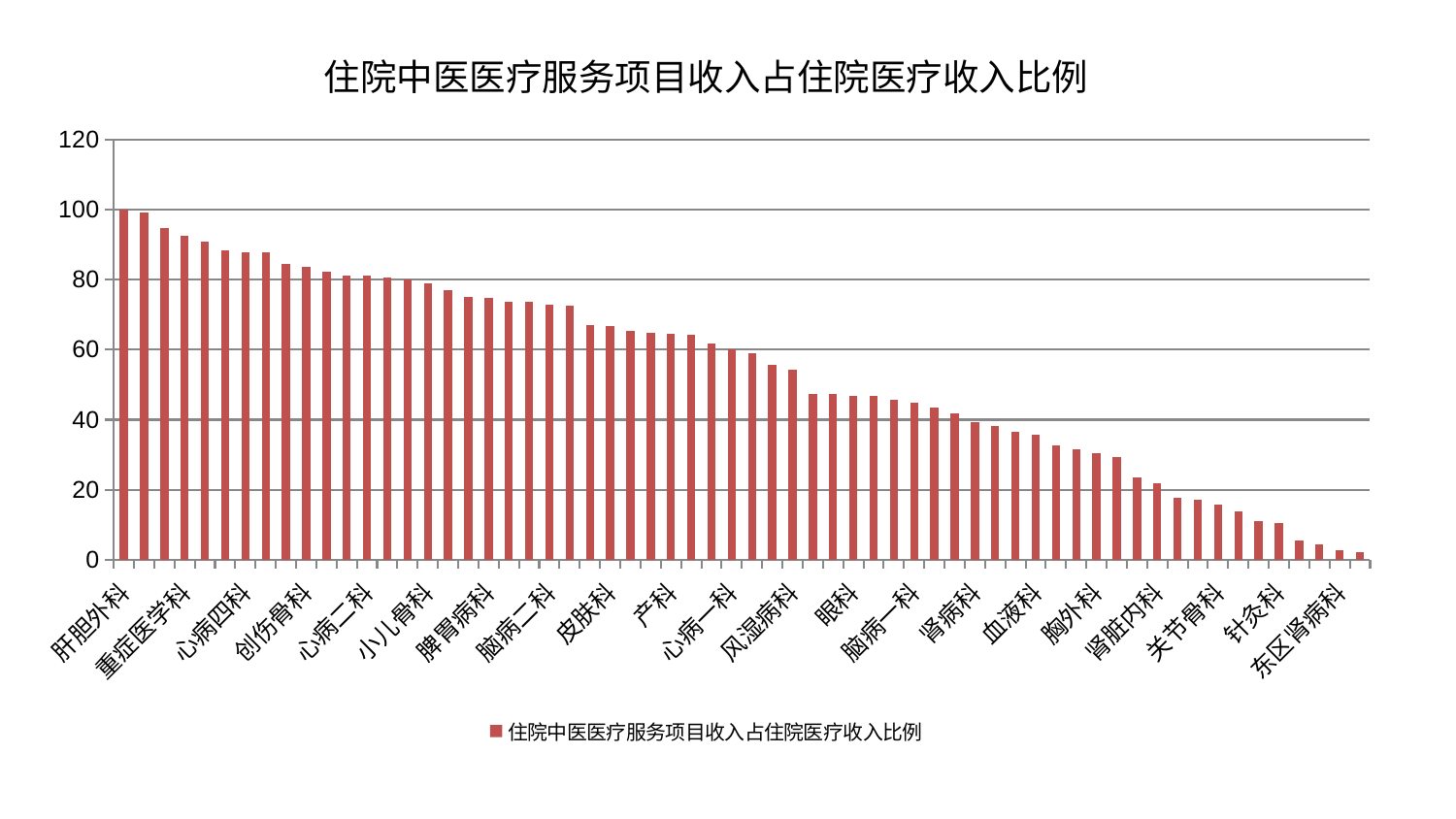

### Chart: 住院中医医疗服务项目收入占住院医疗收入比例

| Category | 住院中医医疗服务项目收入占住院医疗收入比例 |
|---|---|
| 肝胆外科 | 100.0 |
| 妇科 | 99.28648032894377 |
| 老年医学科 | 94.66614218646446 |
| 重症医学科 | 92.58624956376937 |
| 身心医学科 | 90.8473280827783 |
| 脑病三科 | 88.31317077523761 |
| 心病四科 | 87.8134039262758 |
| 西区重症医学科 | 87.75897201045214 |
| 脾胃科消化科合并 | 84.50007954651046 |
| 创伤骨科 | 83.57808624935903 |
| 男科 | 82.18733833169169 |
| 显微骨科 | 81.27134703819613 |
| 心病二科 | 81.12441118139442 |
| 运动损伤骨科 | 80.60670618530565 |
| 普通外科 | 79.94527144433208 |
| 小儿骨科 | 79.0614036866474 |
| 美容皮肤科 | 77.14899232236259 |
| 医院 | 75.00253041930249 |
| 脾胃病科 | 74.69230249490668 |
| 肝病科 | 73.80643628299285 |
| 神经内科 | 73.80466328840893 |
| 脑病二科 | 72.9403917564023 |
| 泌尿外科 | 72.61187556796553 |
| 儿科 | 66.99579701015132 |
| 皮肤科 | 66.71038507124756 |
| 骨科 | 65.3158321498441 |
| 小儿推拿科 | 64.76751334974217 |
| 产科 | 64.40854197347646 |
| 中医外治中心 | 64.26597324558796 |
| 妇二科 | 61.686423852616095 |
| 心病一科 | 60.125051029916925 |
| 呼吸内科 | 59.05128321431573 |
| 推拿科 | 55.7870721669326 |
| 风湿病科 | 54.17102683336913 |
| 心血管内科 | 47.402763755147994 |
| 脊柱骨科 | 47.21786746668873 |
| 眼科 | 46.71235522715542 |
| 康复科 | 46.69075640592337 |
| 治未病中心 | 45.67079656294157 |
| 脑病一科 | 44.78672045495366 |
| 中医经典科 | 43.32256822468869 |
| 周围血管科 | 41.7683392951588 |
| 肾病科 | 39.42681830869862 |
| 内分泌科 | 38.109625997773 |
| 东区重症医学科 | 36.49253732298303 |
| 血液科 | 35.671469406903725 |
| 微创骨科 | 32.58530520467701 |
| 乳腺甲状腺外科 | 31.591219516674062 |
| 胸外科 | 30.494613874756677 |
| 肛肠科 | 29.392824374399666 |
| 神经外科 | 23.40055257548088 |
| 肾脏内科 | 21.938249623346533 |
| 耳鼻喉科 | 17.6649187682622 |
| 肿瘤内科 | 16.99551936631824 |
| 关节骨科 | 15.83379817212149 |
| 消化内科 | 13.784294776382433 |
| 心病三科 | 10.96873622166017 |
| 针灸科 | 10.571832855530086 |
| 妇科妇二科合并 | 5.451519154181541 |
| 口腔科 | 4.363328233185367 |
| 东区肾病科 | 2.6732333663869206 |
| 综合内科 | 2.1725190897815847 |
118